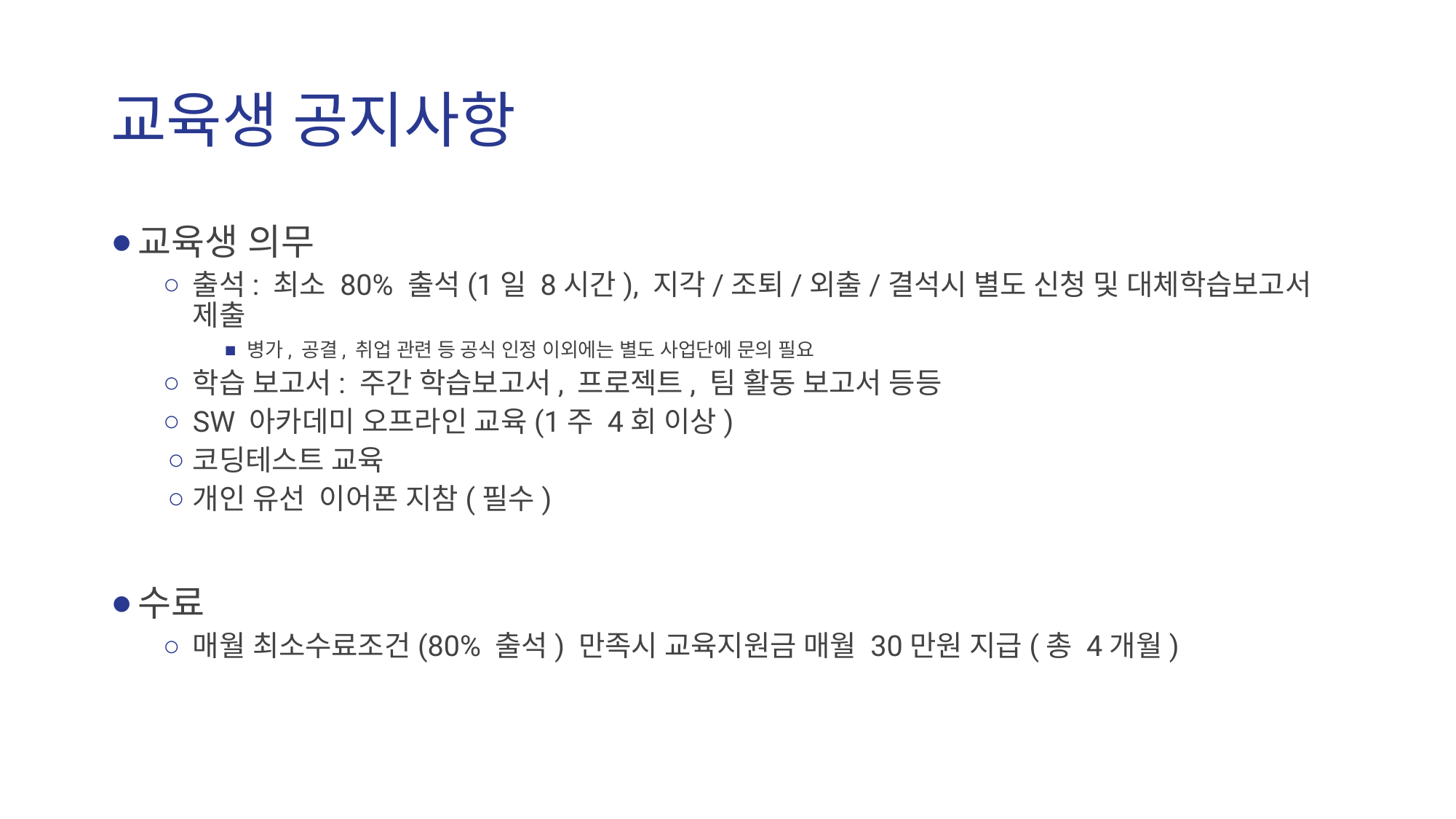

# 교육생 공지사항
교육생 의무
출석: 최소 80% 출석(1일 8시간), 지각/조퇴/외출/결석시 별도 신청 및 대체학습보고서 제출
병가, 공결, 취업 관련 등 공식 인정 이외에는 별도 사업단에 문의 필요
학습 보고서: 주간 학습보고서, 프로젝트, 팀 활동 보고서 등등
SW 아카데미 오프라인 교육(1주 4회 이상)
코딩테스트 교육
개인 유선  이어폰 지참(필수)

수료
매월 최소수료조건(80% 출석) 만족시 교육지원금 매월 30만원 지급(총 4개월)

14